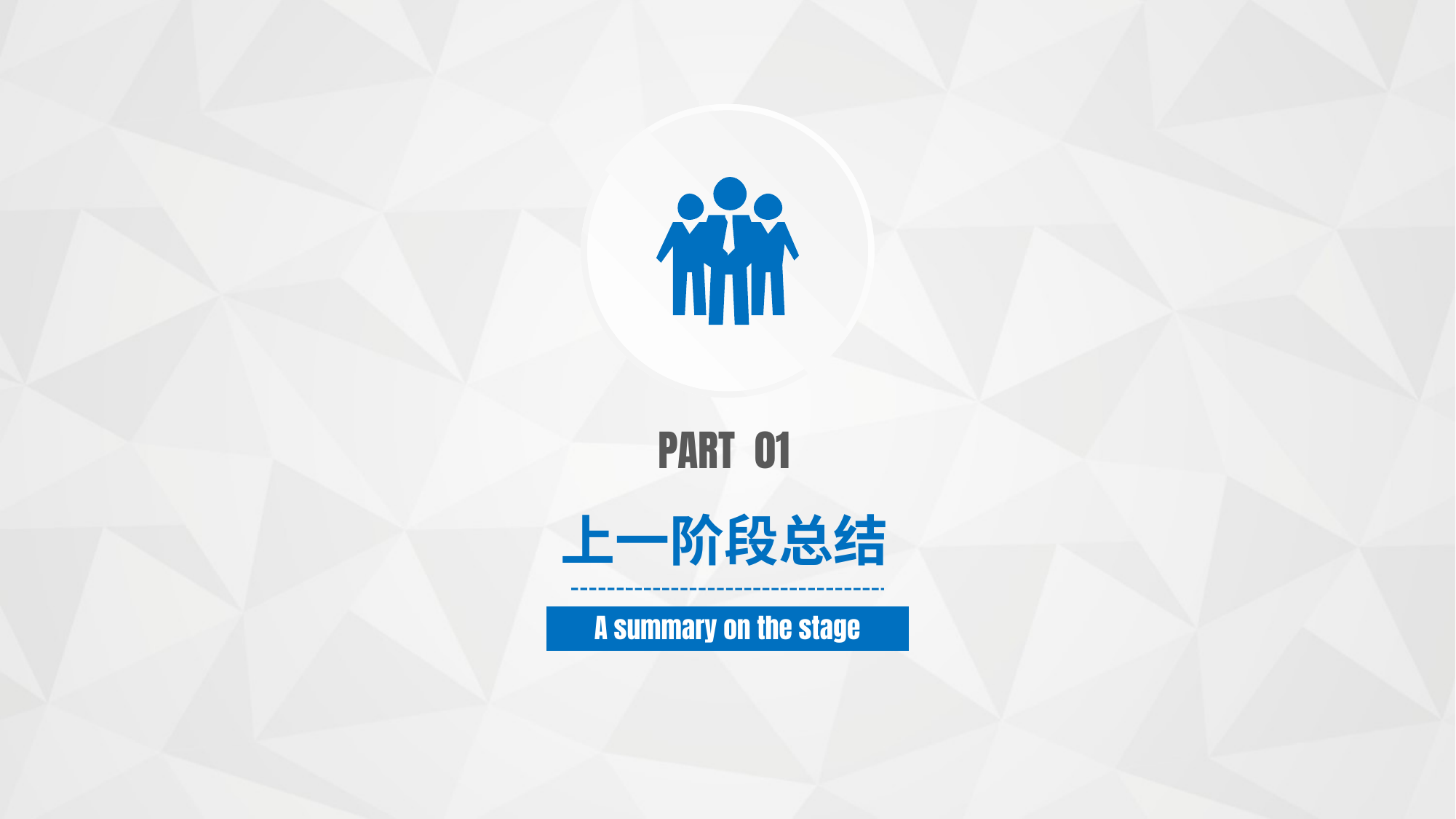

PART  01
上一阶段总结

A summary on the stage